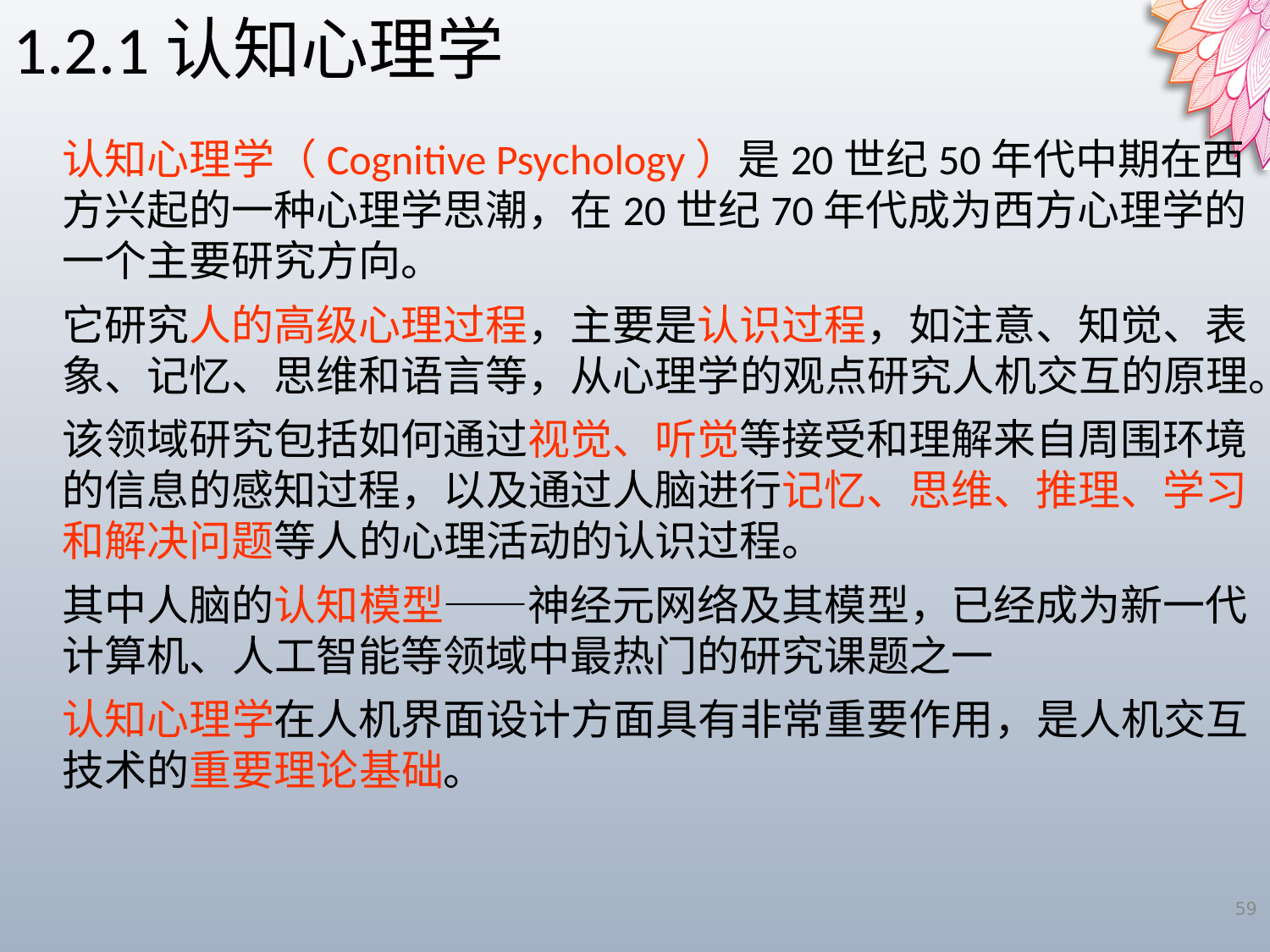

1.2.1认知心理学
认知心理学（Cognitive Psychology）是20世纪50年代中期在西方兴起的一种心理学思潮，在20世纪70年代成为西方心理学的一个主要研究方向。
它研究人的高级心理过程，主要是认识过程，如注意、知觉、表象、记忆、思维和语言等，从心理学的观点研究人机交互的原理。
该领域研究包括如何通过视觉、听觉等接受和理解来自周围环境的信息的感知过程，以及通过人脑进行记忆、思维、推理、学习和解决问题等人的心理活动的认识过程。
其中人脑的认知模型——神经元网络及其模型，已经成为新一代计算机、人工智能等领域中最热门的研究课题之一
认知心理学在人机界面设计方面具有非常重要作用，是人机交互技术的重要理论基础。
59